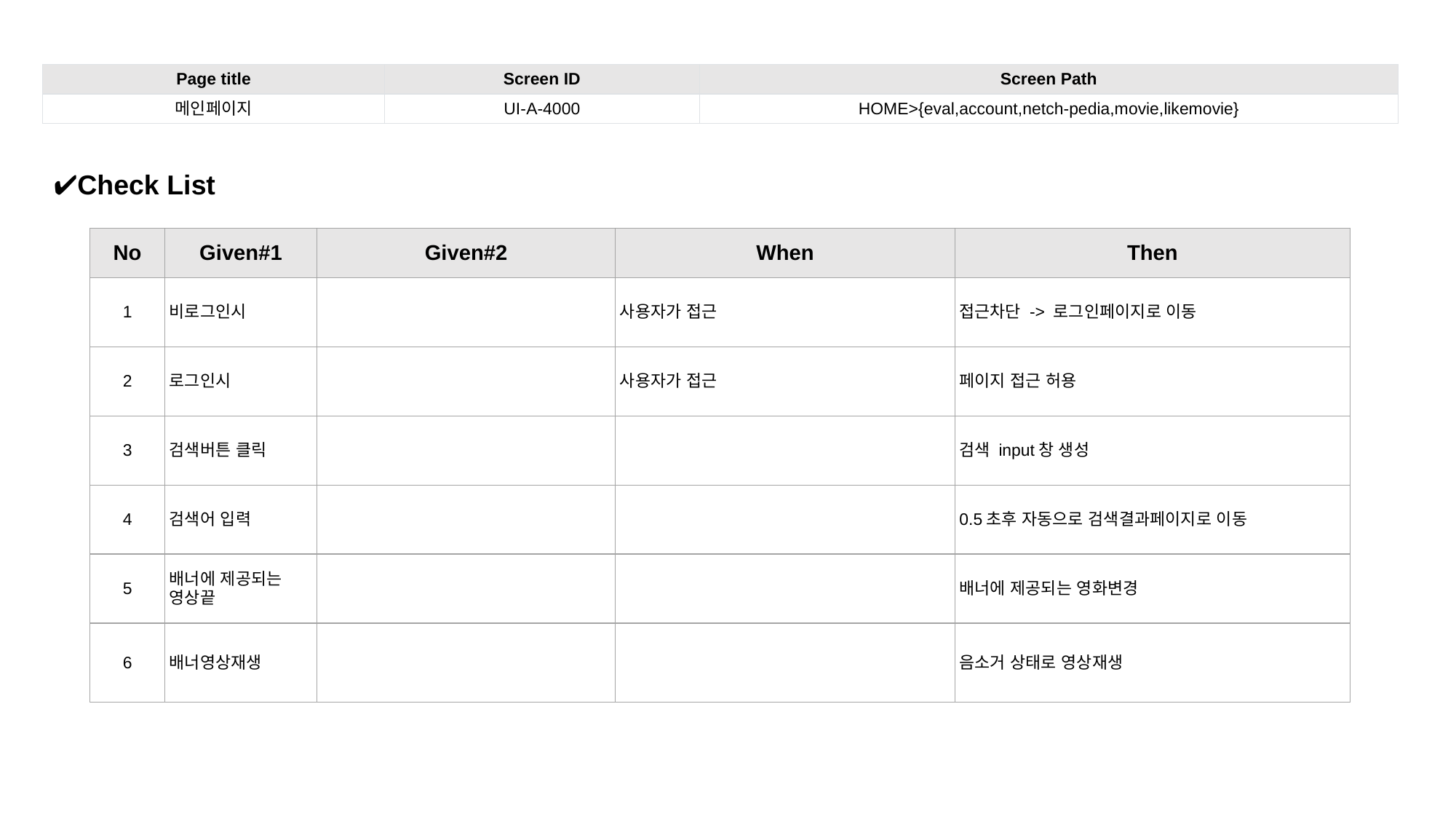

| Page title | Screen ID | Screen Path |
| --- | --- | --- |
| 메인페이지 | UI-A-4000 | HOME>{eval,account,netch-pedia,movie,likemovie} |
✔Check List
| No | Given#1 | Given#2 | When | Then |
| --- | --- | --- | --- | --- |
| 1 | 비로그인시 |  | 사용자가 접근 | 접근차단 -> 로그인페이지로 이동 |
| 2 | 로그인시 |  | 사용자가 접근 | 페이지 접근 허용 |
| 3 | 검색버튼 클릭 |  |  | 검색 input창 생성 |
| 4 | 검색어 입력 |  |  | 0.5초후 자동으로 검색결과페이지로 이동 |
| 5 | 배너에 제공되는 영상끝 |  |  | 배너에 제공되는 영화변경 |
| 6 | 배너영상재생 |  |  | 음소거 상태로 영상재생 |